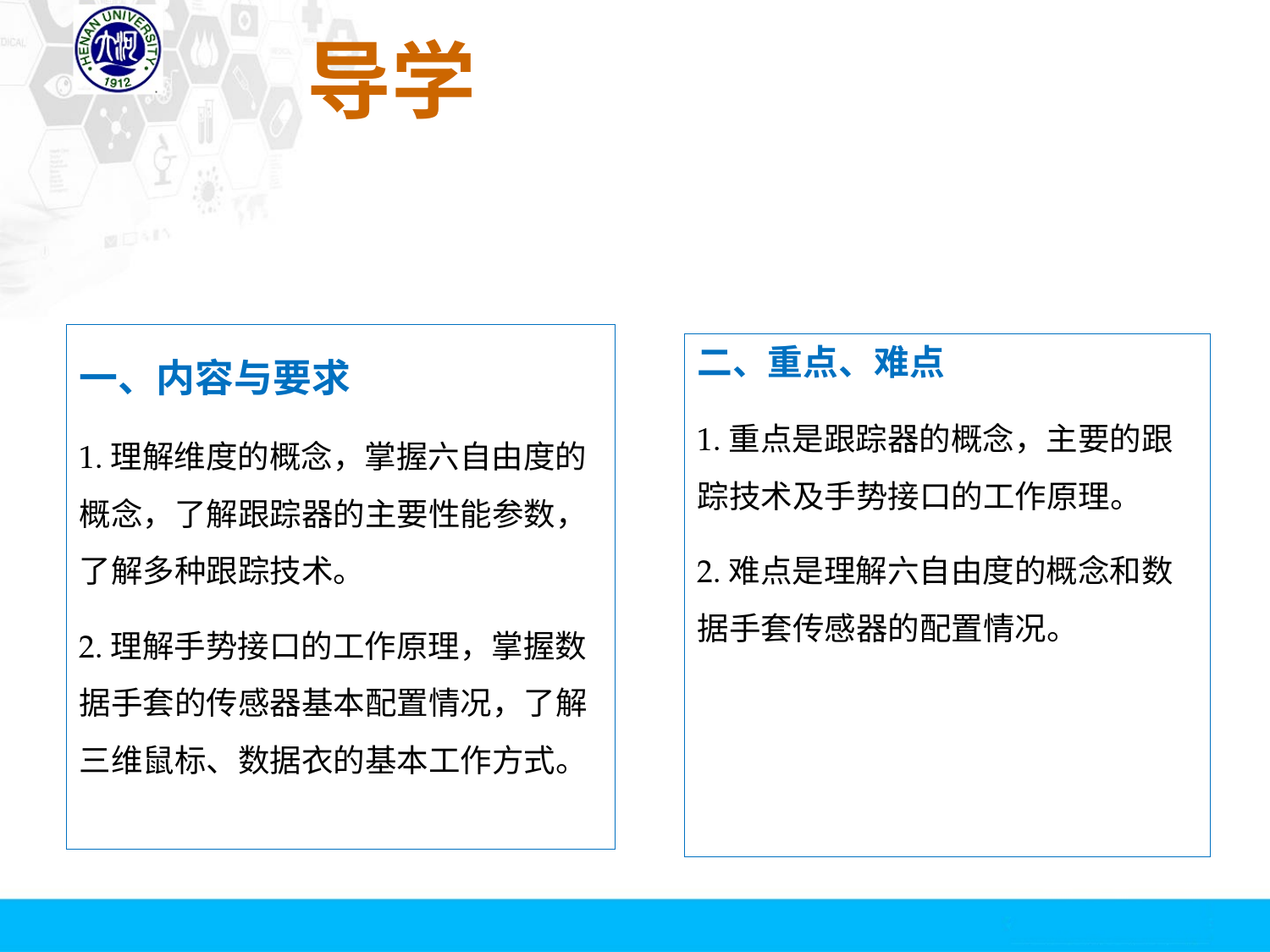

# 导学
一、内容与要求
1.理解维度的概念，掌握六自由度的概念，了解跟踪器的主要性能参数，了解多种跟踪技术。
2.理解手势接口的工作原理，掌握数据手套的传感器基本配置情况，了解三维鼠标、数据衣的基本工作方式。
二、重点、难点
1.重点是跟踪器的概念，主要的跟踪技术及手势接口的工作原理。
2.难点是理解六自由度的概念和数据手套传感器的配置情况。